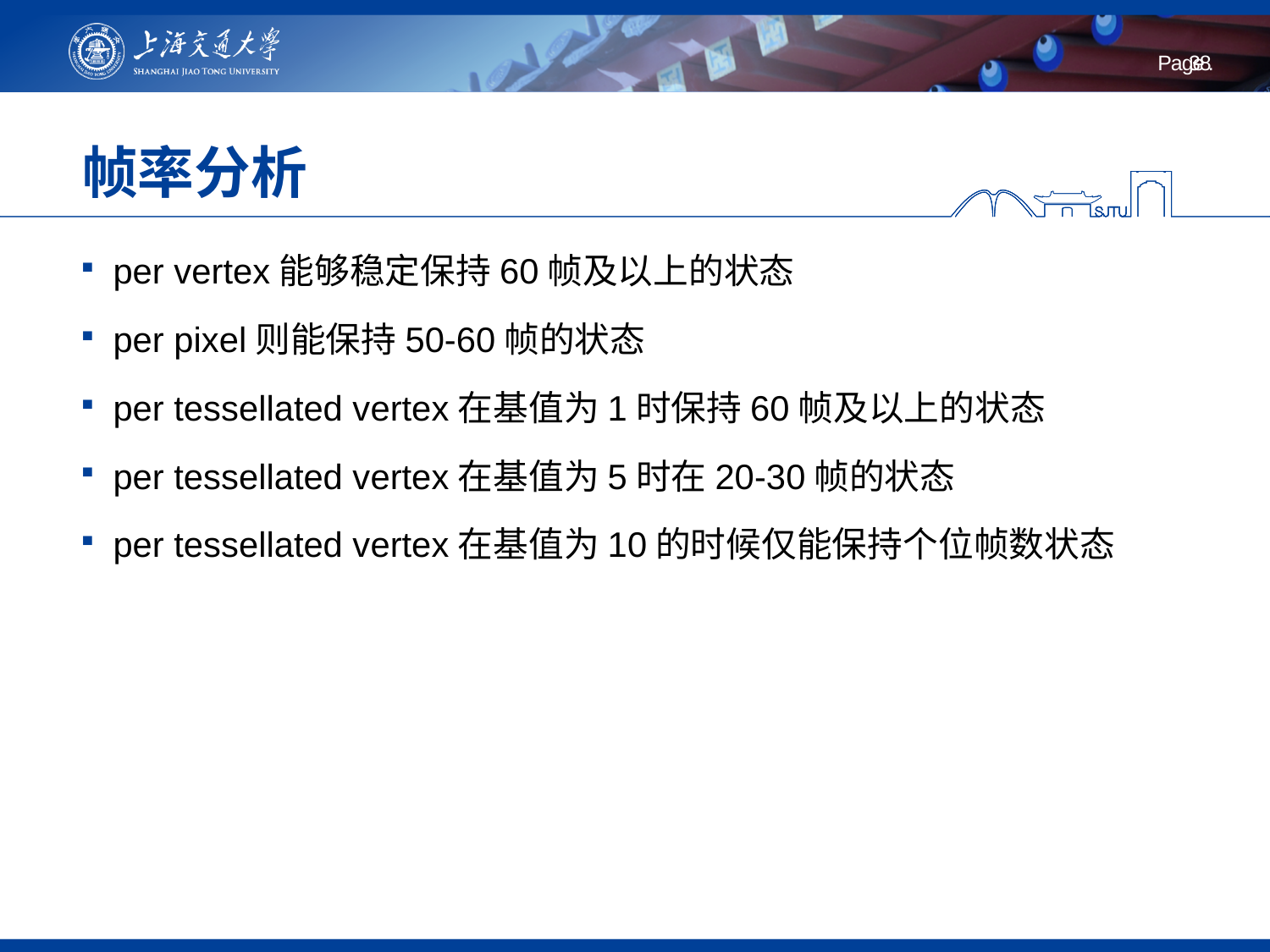

# 帧率分析
per vertex能够稳定保持60帧及以上的状态
per pixel则能保持50-60帧的状态
per tessellated vertex在基值为1时保持60帧及以上的状态
per tessellated vertex在基值为5时在20-30帧的状态
per tessellated vertex在基值为10的时候仅能保持个位帧数状态